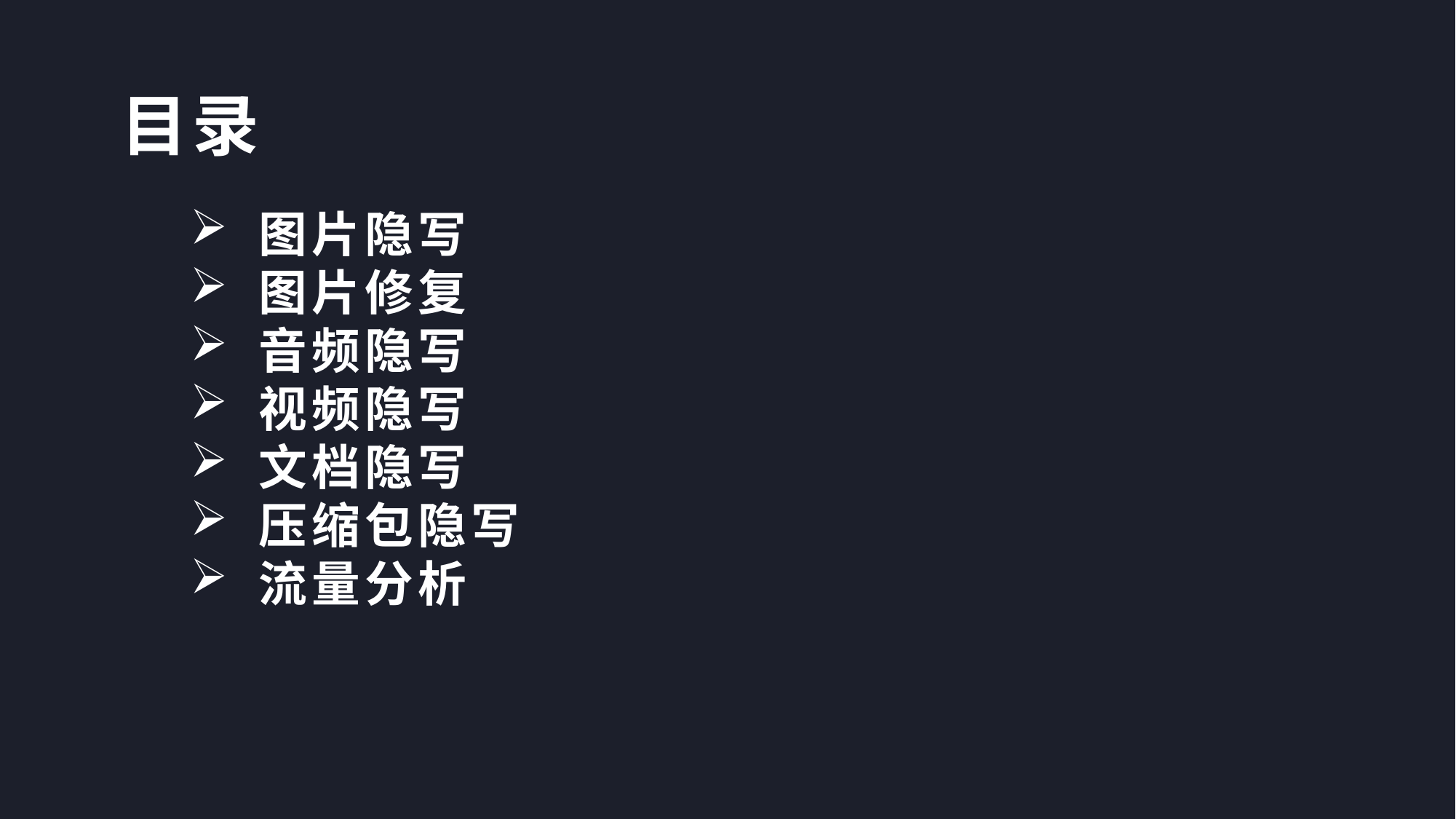

目录
图片隐写
图片修复
音频隐写
视频隐写
文档隐写
压缩包隐写
流量分析